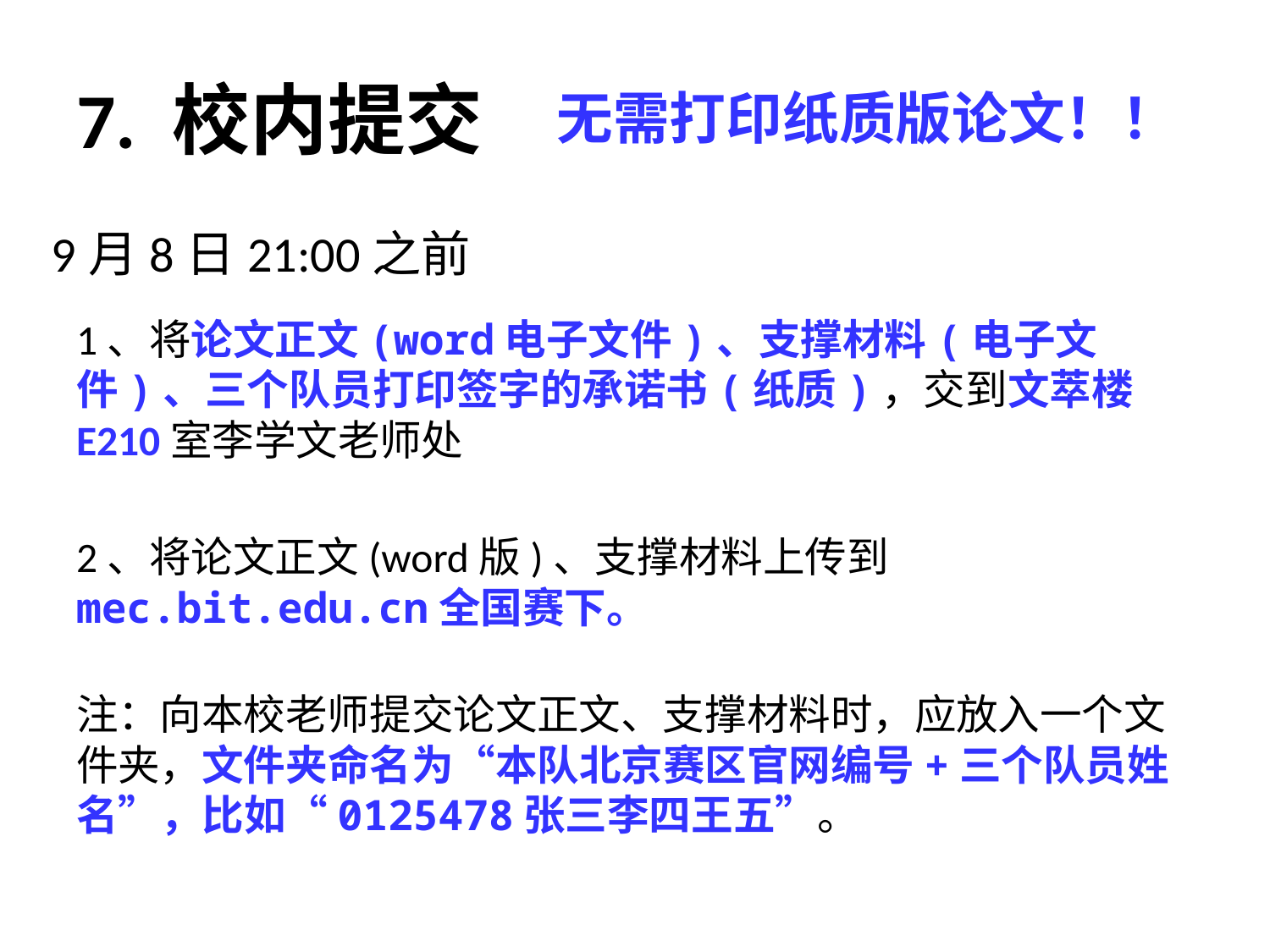

# 7. 校内提交
无需打印纸质版论文！！
9月8日21:00之前
1、将论文正文(word电子文件)、支撑材料(电子文件)、三个队员打印签字的承诺书(纸质)，交到文萃楼E210室李学文老师处

2、将论文正文(word版)、支撑材料上传到mec.bit.edu.cn全国赛下。

注：向本校老师提交论文正文、支撑材料时，应放入一个文件夹，文件夹命名为“本队北京赛区官网编号+三个队员姓名”，比如“0125478张三李四王五”。